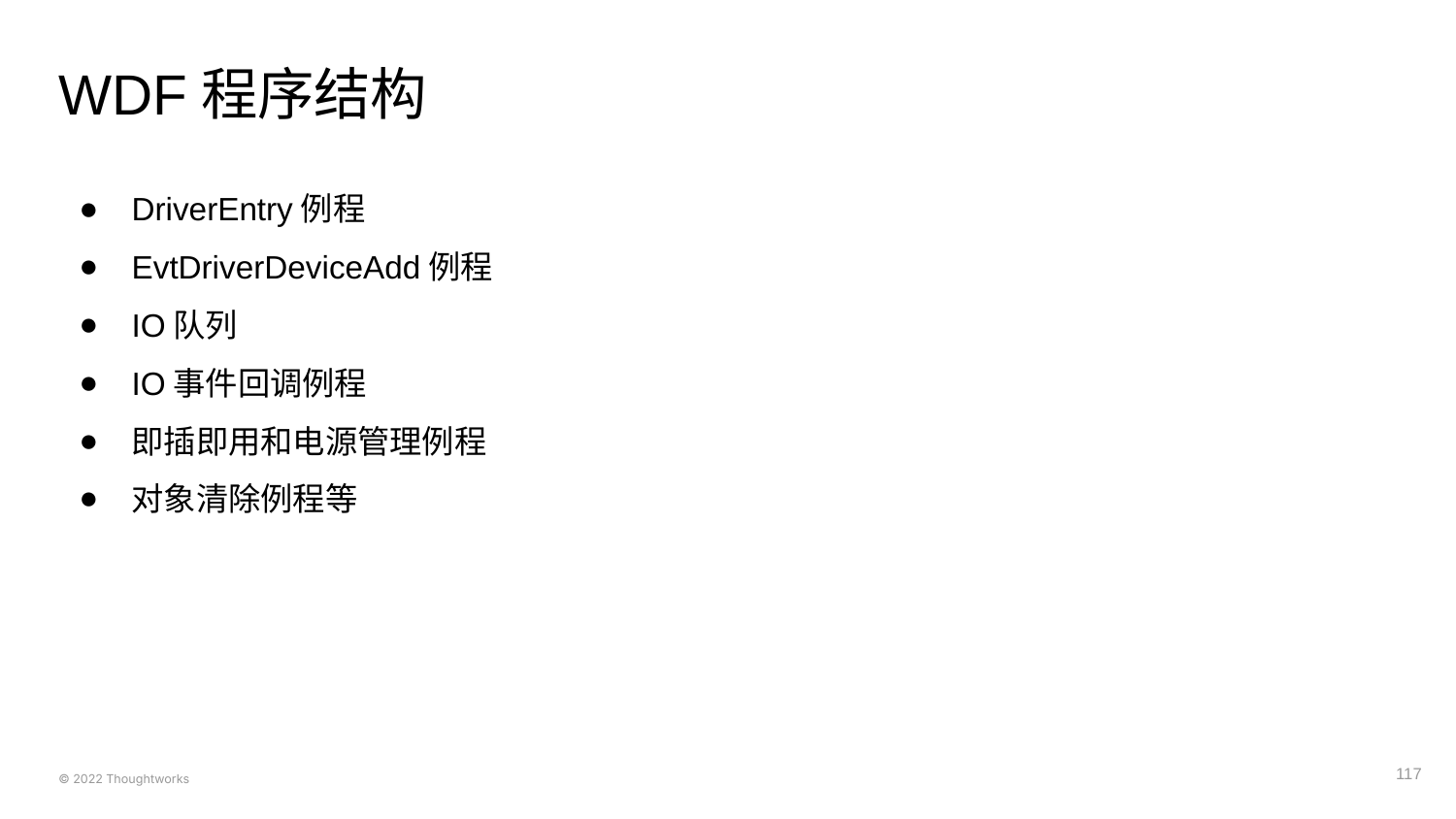

# WDF程序结构
DriverEntry例程
EvtDriverDeviceAdd例程
IO队列
IO事件回调例程
即插即用和电源管理例程
对象清除例程等
117